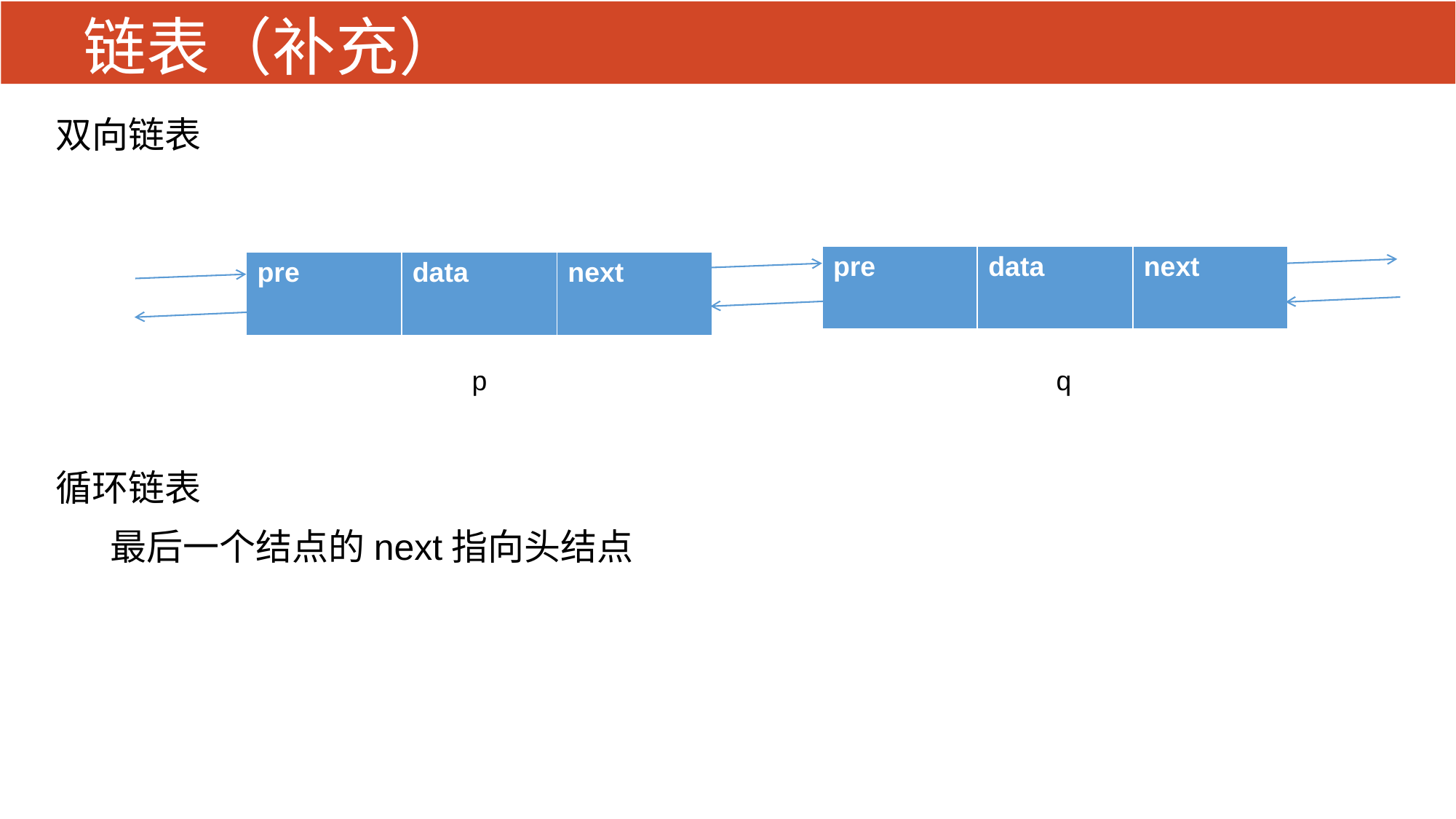

# 链表（补充）
双向链表

循环链表
最后一个结点的next指向头结点

| pre | data | next |
| --- | --- | --- |
| pre | data | next |
| --- | --- | --- |
p
q